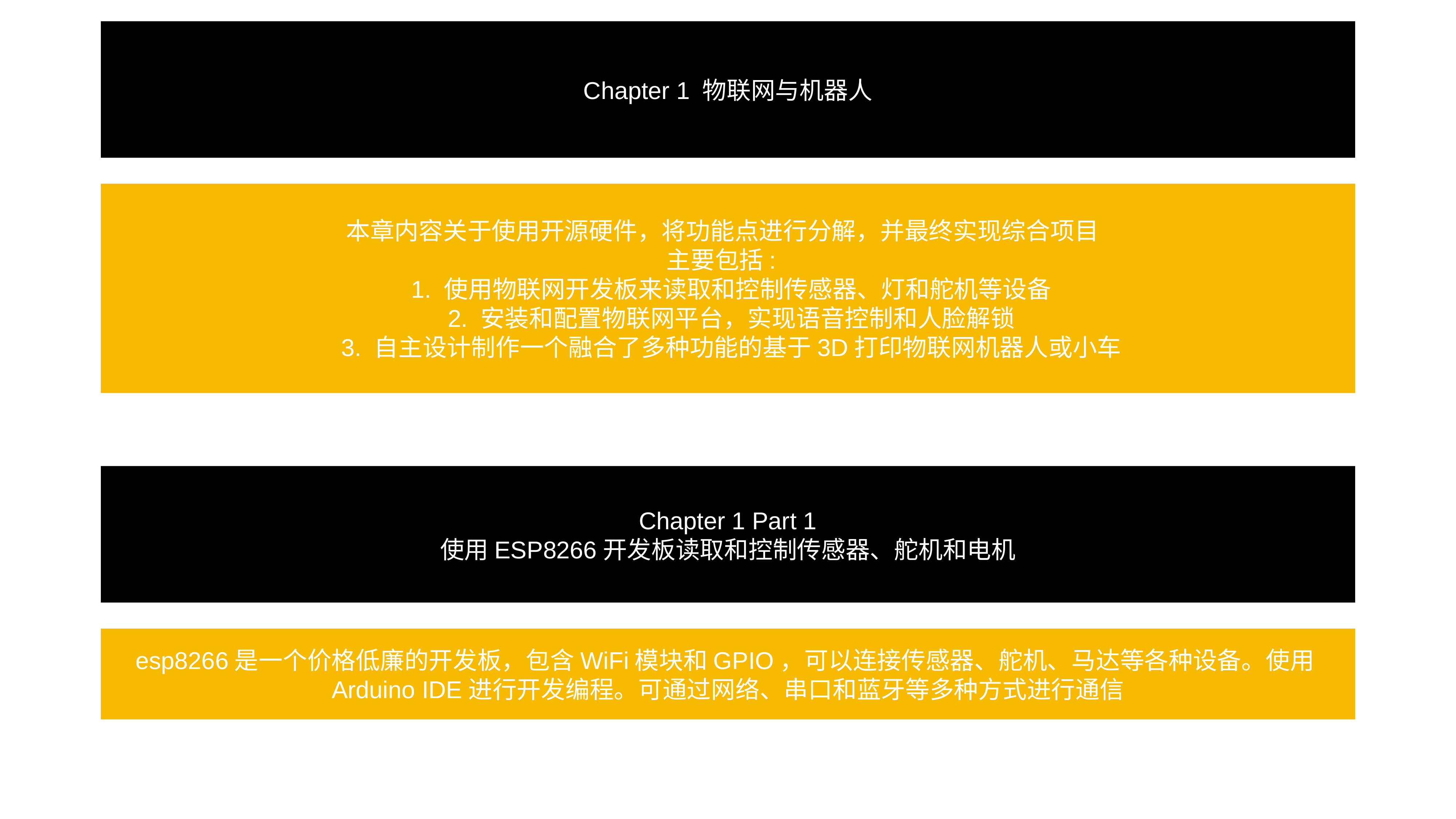

# Chapter 1 物联网与机器人
本章内容关于使用开源硬件，将功能点进行分解，并最终实现综合项目
主要包括:
 1. 使用物联网开发板来读取和控制传感器、灯和舵机等设备
 2. 安装和配置物联网平台，实现语音控制和人脸解锁
 3. 自主设计制作一个融合了多种功能的基于3D打印物联网机器人或小车
Chapter 1 Part 1
使用ESP8266开发板读取和控制传感器、舵机和电机
esp8266是一个价格低廉的开发板，包含WiFi模块和GPIO，可以连接传感器、舵机、马达等各种设备。使用Arduino IDE进行开发编程。可通过网络、串口和蓝牙等多种方式进行通信